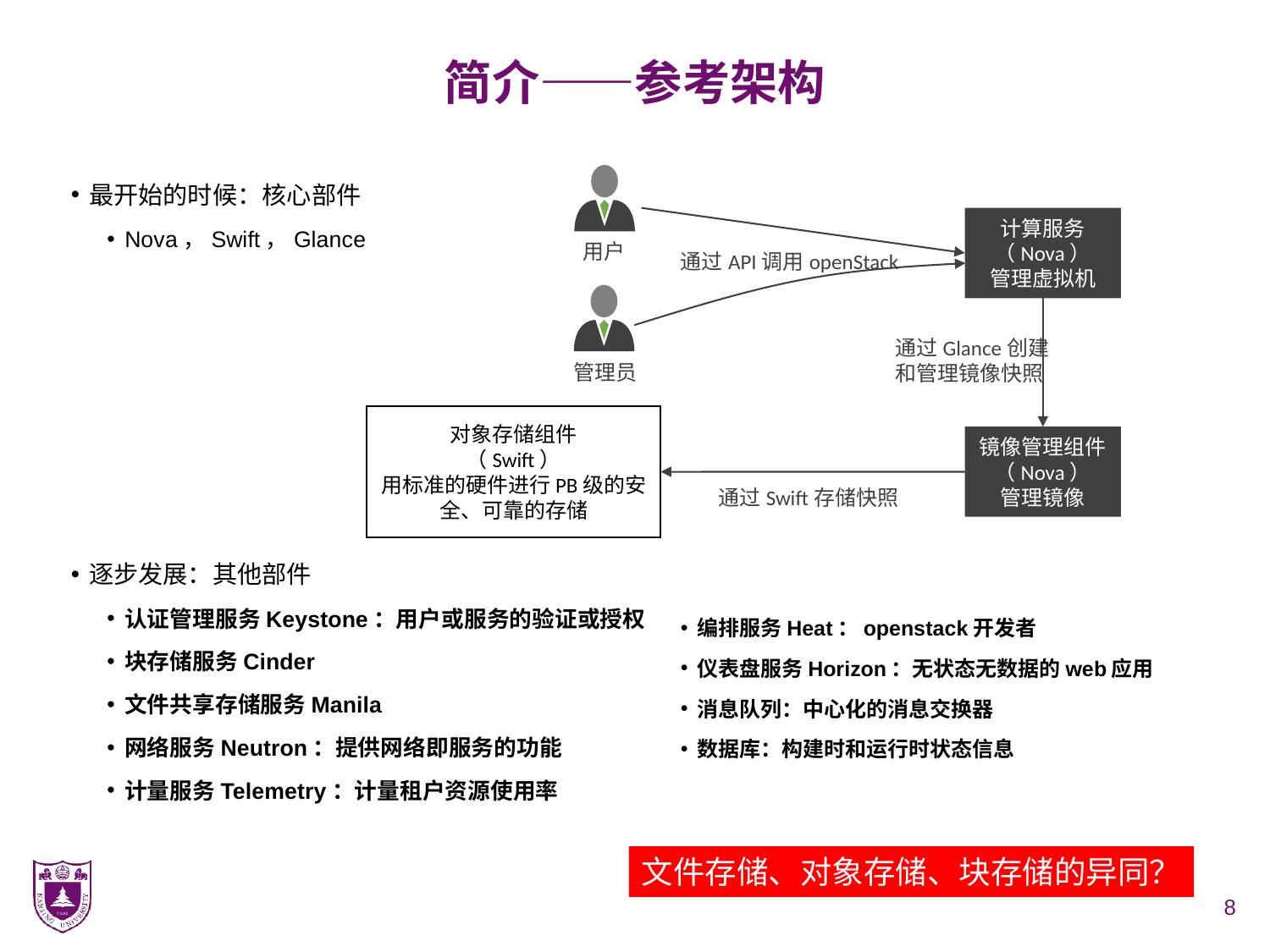

# 简介——参考架构
最开始的时候：核心部件
Nova，Swift，Glance

逐步发展：其他部件
认证管理服务Keystone：用户或服务的验证或授权
块存储服务Cinder
文件共享存储服务Manila
网络服务Neutron：提供网络即服务的功能
计量服务Telemetry：计量租户资源使用率

计算服务（Nova）
管理虚拟机
用户
通过API调用openStack

通过Glance创建和管理镜像快照
管理员
对象存储组件
（Swift）
用标准的硬件进行PB级的安全、可靠的存储
镜像管理组件（Nova）
管理镜像
通过Swift存储快照

编排服务Heat：openstack开发者
仪表盘服务Horizon：无状态无数据的web应用
消息队列：中心化的消息交换器
数据库：构建时和运行时状态信息
文件存储、对象存储、块存储的异同？
8